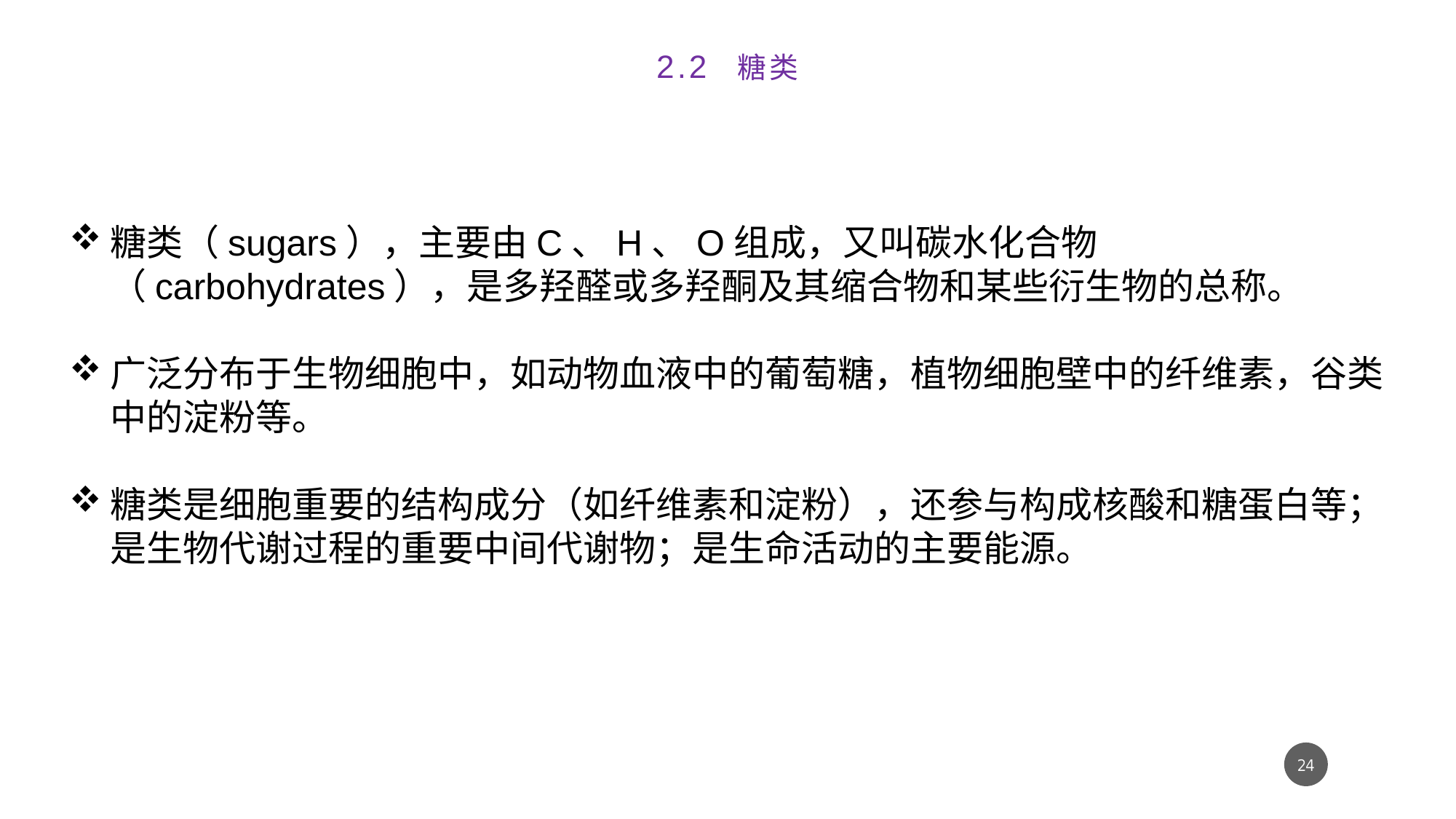

# 2.2  糖类
糖类（sugars），主要由C、H、O组成，又叫碳水化合物（carbohydrates），是多羟醛或多羟酮及其缩合物和某些衍生物的总称。

广泛分布于生物细胞中，如动物血液中的葡萄糖，植物细胞壁中的纤维素，谷类中的淀粉等。

糖类是细胞重要的结构成分（如纤维素和淀粉），还参与构成核酸和糖蛋白等；是生物代谢过程的重要中间代谢物；是生命活动的主要能源。
24